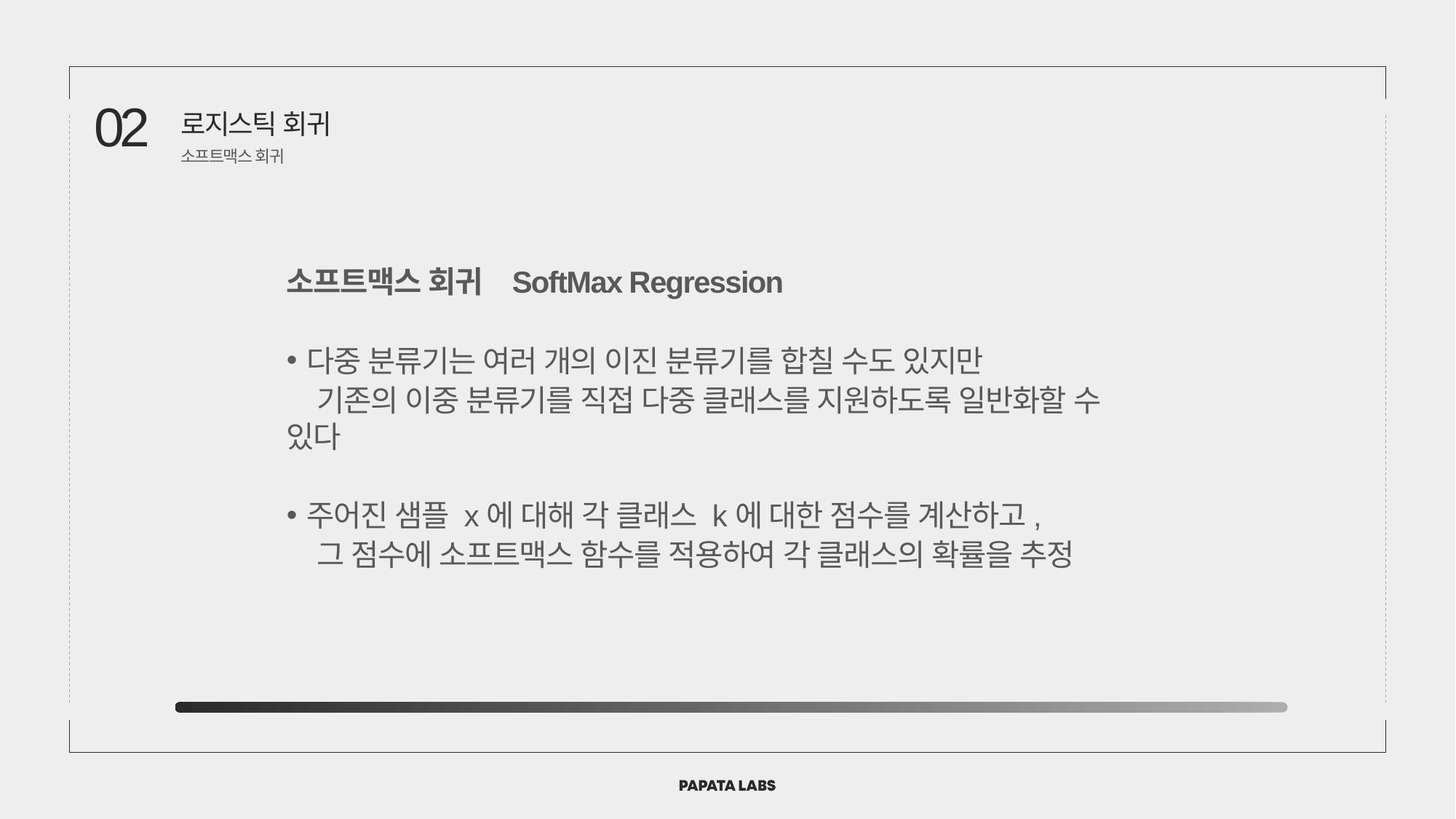

02
로지스틱 회귀
소프트맥스 회귀
소프트맥스 회귀   SoftMax Regression

다중 분류기는 여러 개의 이진 분류기를 합칠 수도 있지만
   기존의 이중 분류기를 직접 다중 클래스를 지원하도록 일반화할 수 있다

주어진 샘플 x에 대해 각 클래스 k에 대한 점수를 계산하고,
   그 점수에 소프트맥스 함수를 적용하여 각 클래스의 확률을 추정